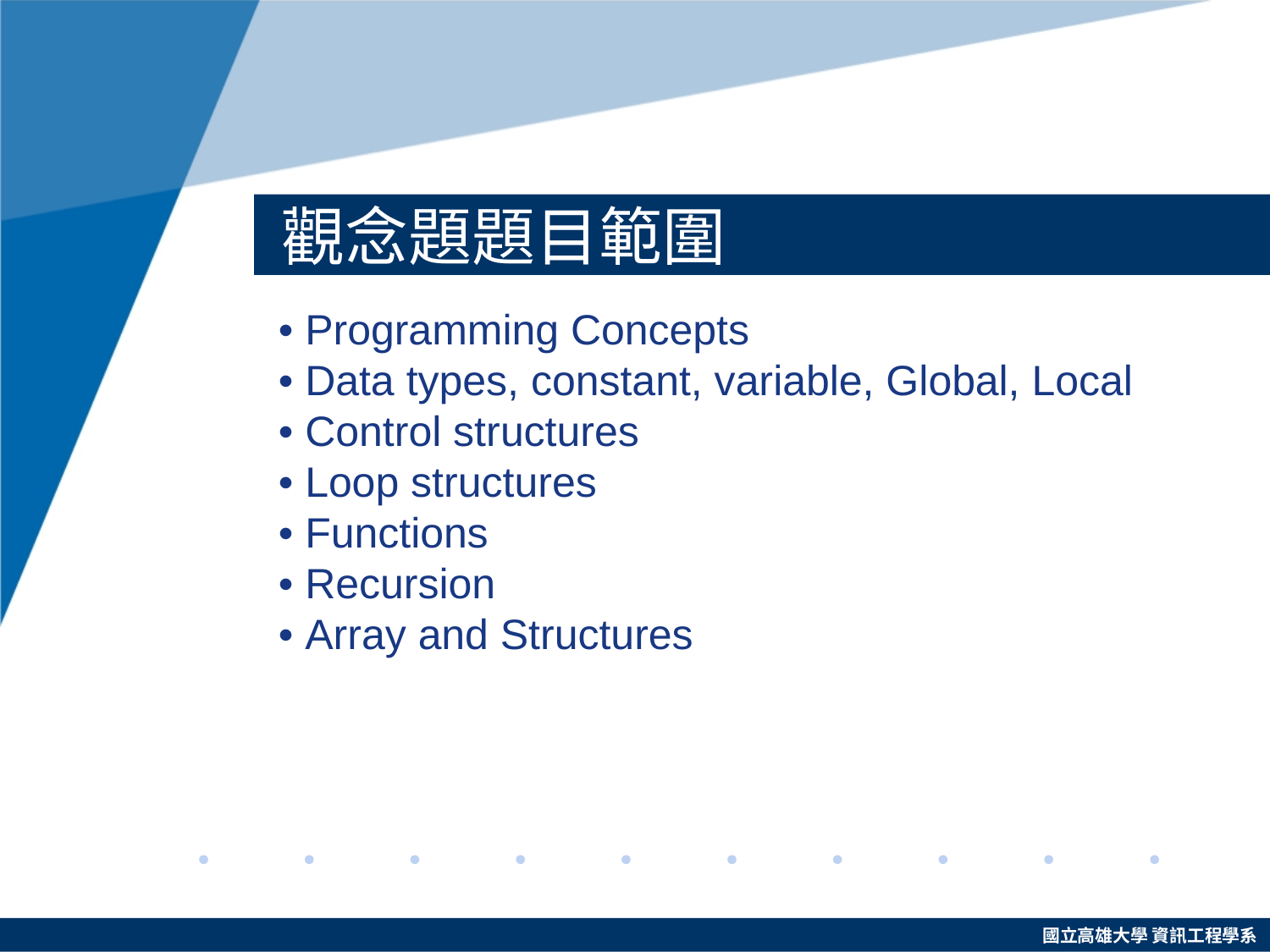

# 觀念題題目範圍
 • Programming Concepts
 • Data types, constant, variable, Global, Local
 • Control structures 
 • Loop structures
 • Functions
 • Recursion
 • Array and Structures